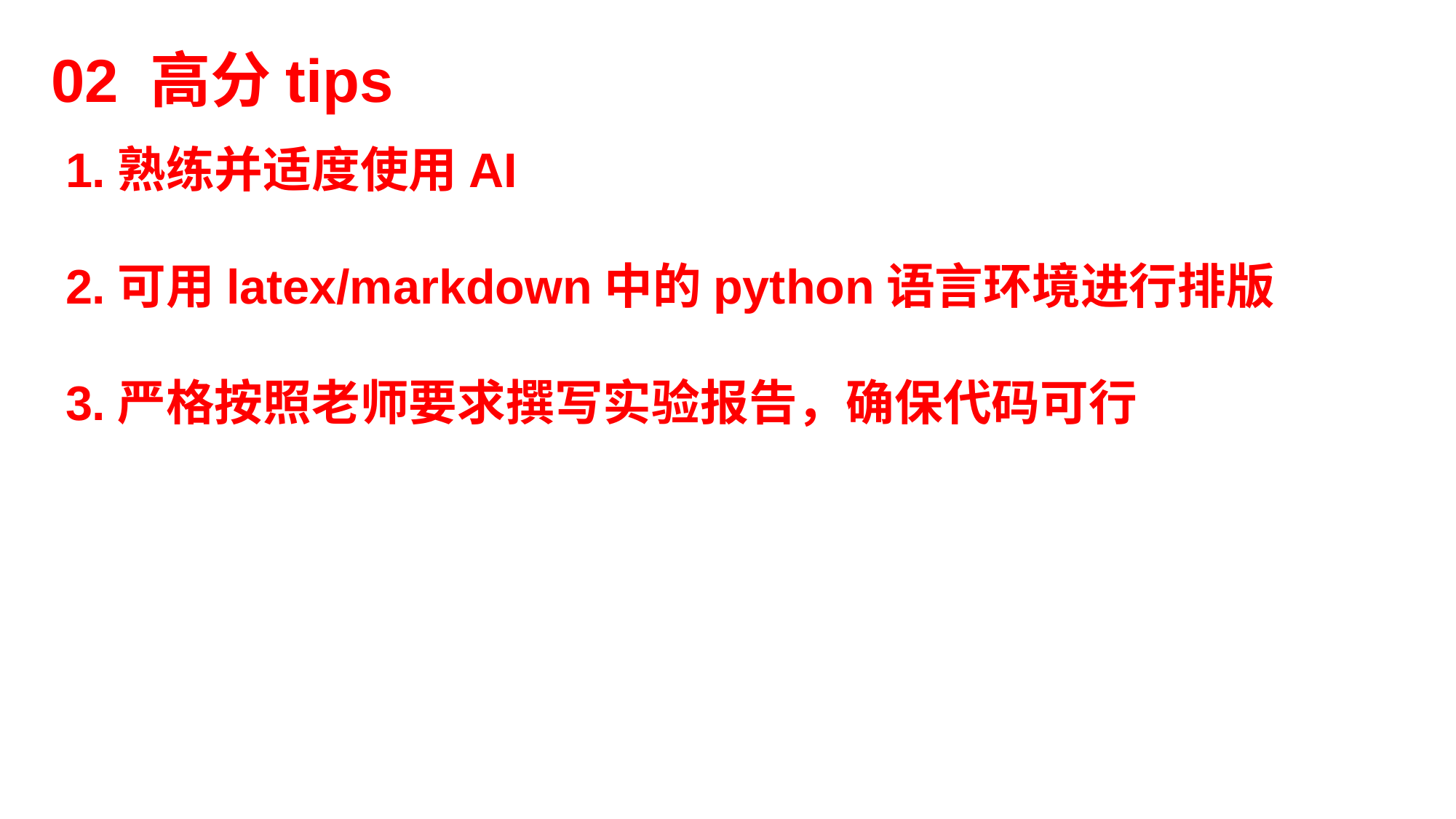

02 高分tips
1.熟练并适度使用AI

2.可用latex/markdown中的python语言环境进行排版

3.严格按照老师要求撰写实验报告，确保代码可行